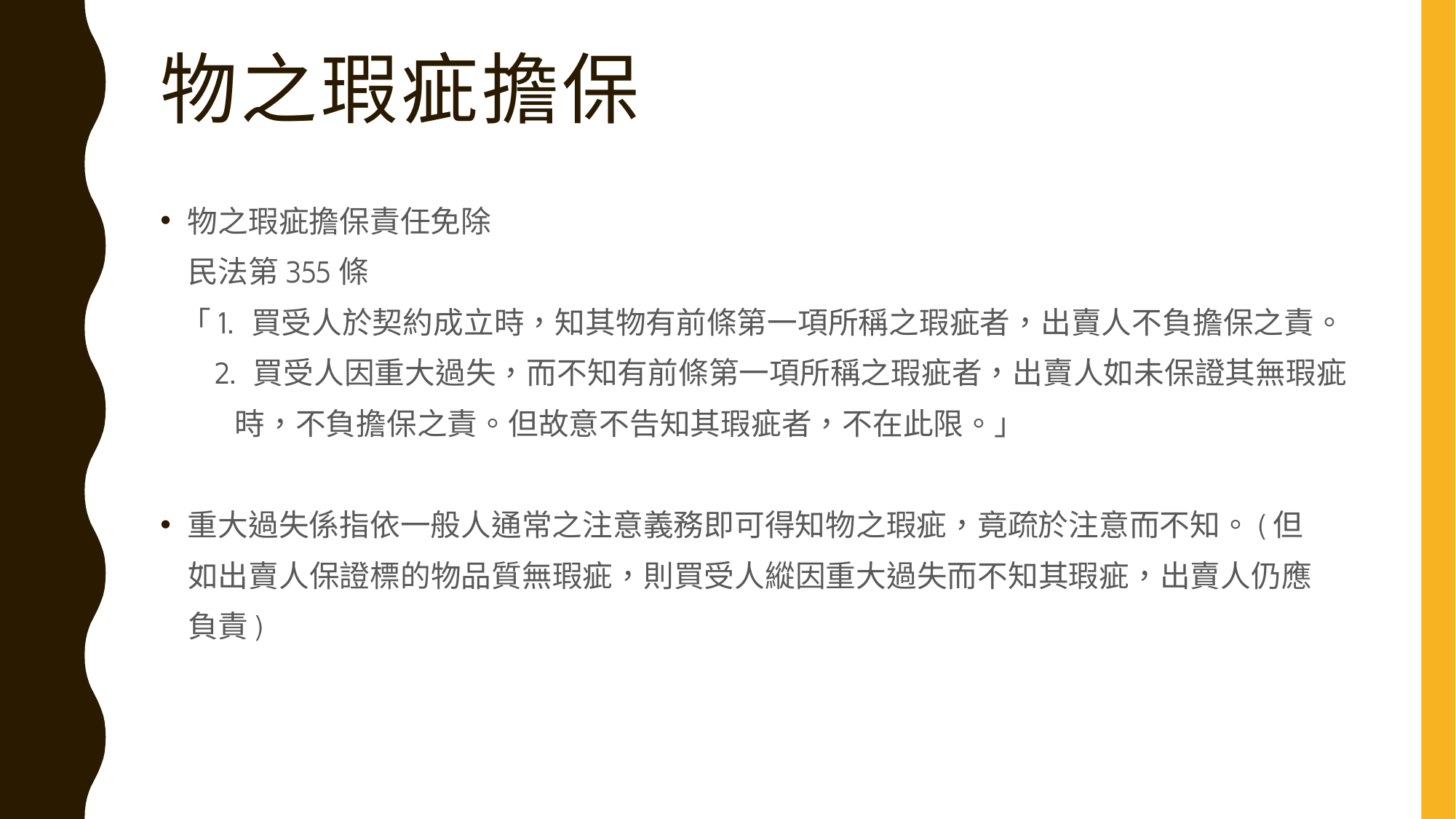

# 物之瑕疵擔保
物之瑕疵擔保責任免除
   民法第355條
  「1. 買受人於契約成立時，知其物有前條第一項所稱之瑕疵者，出賣人不負擔保之責。
      2. 買受人因重大過失，而不知有前條第一項所稱之瑕疵者，出賣人如未保證其無瑕疵
          時，不負擔保之責。但故意不告知其瑕疵者，不在此限。」

重大過失係指依一般人通常之注意義務即可得知物之瑕疵，竟疏於注意而不知。(但
   如出賣人保證標的物品質無瑕疵，則買受人縱因重大過失而不知其瑕疵，出賣人仍應
   負責)